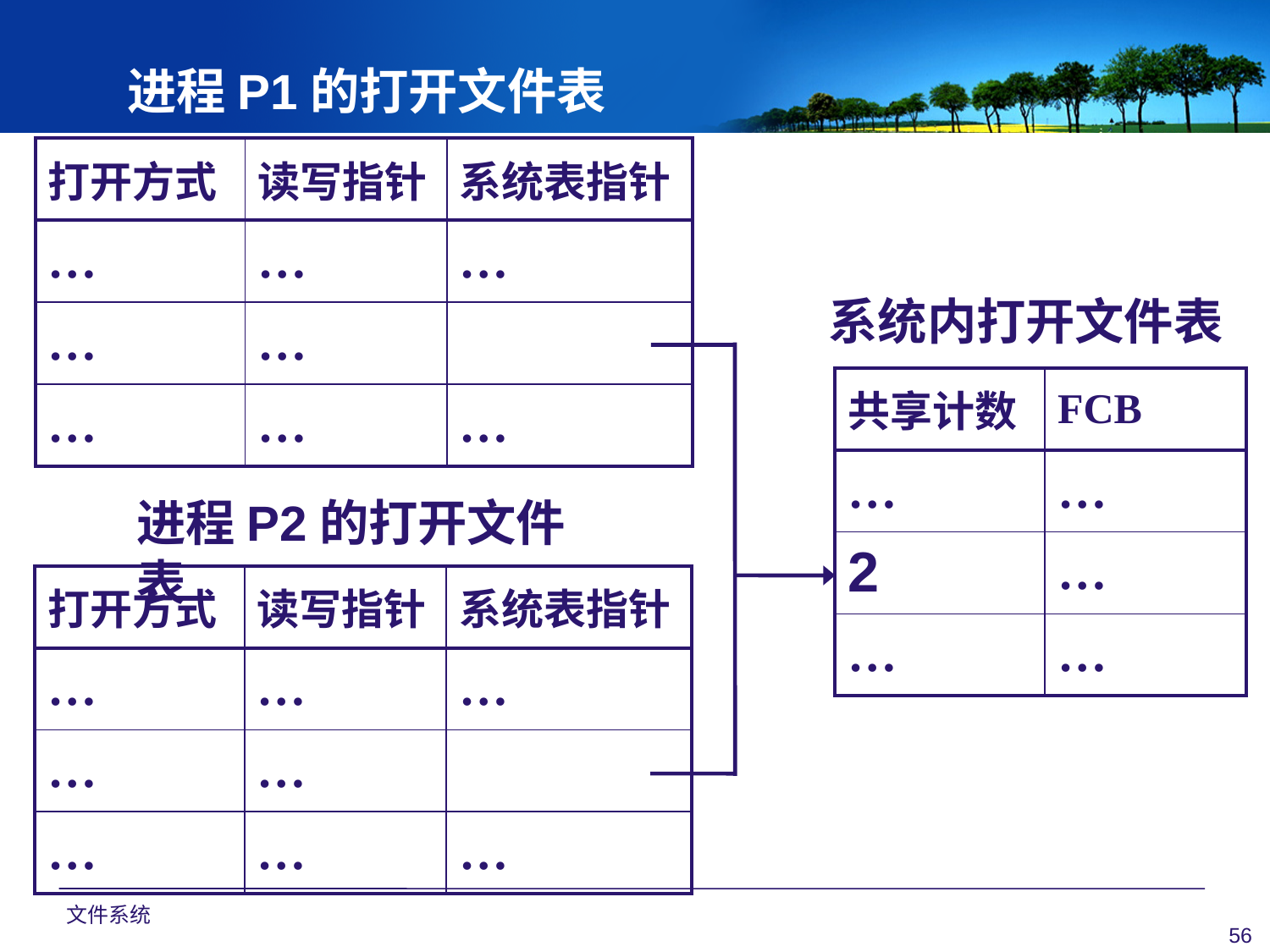

进程P1的打开文件表
| 打开方式 | 读写指针 | 系统表指针 |
| --- | --- | --- |
| … | … | … |
| … | … |  |
| … | … | … |
系统内打开文件表

| 共享计数 | FCB |
| --- | --- |
| … | … |
| 2 | … |
| … | … |
进程P2的打开文件表
| 打开方式 | 读写指针 | 系统表指针 |
| --- | --- | --- |
| … | … | … |
| … | … |  |
| … | … | … |

文件系统
56